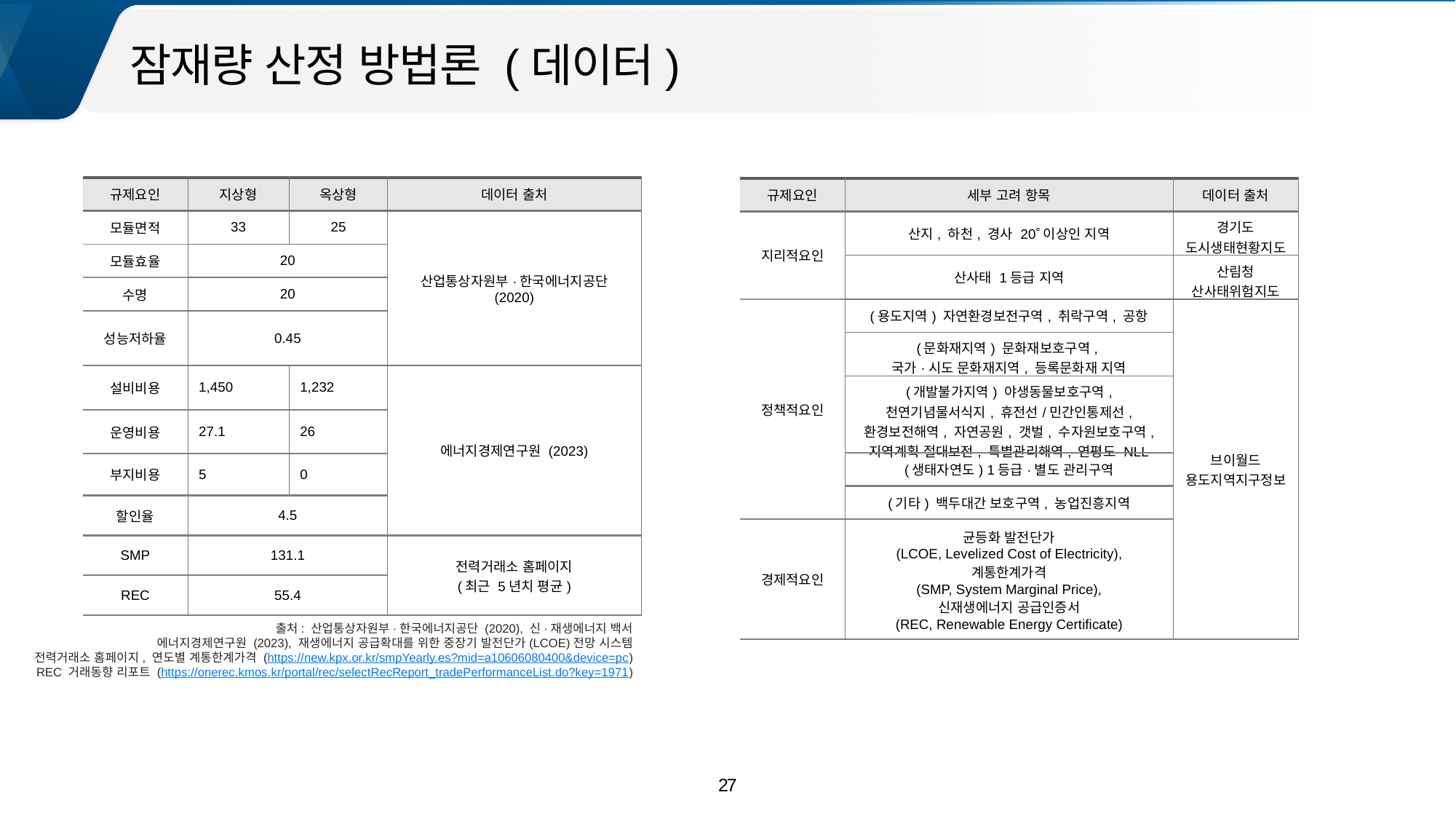

00
잠재량 산정 방법론 (데이터)
| 규제요인 | 지상형 | 옥상형 | 데이터 출처 |
| --- | --- | --- | --- |
| 모듈면적 | 33 | 25 | 산업통상자원부·한국에너지공단 (2020) |
| 모듈효율 | 20 |  |  |
| 수명 | 20 |  |  |
| 성능저하율 | 0.45 |  |  |
| 설비비용 | 1,450 | 1,232 | 에너지경제연구원 (2023) |
| 운영비용 | 27.1 | 26 |  |
| 부지비용 | 5 | 0 |  |
| 할인율 | 4.5 |  |  |
| SMP | 131.1 |  | 전력거래소 홈페이지 (최근 5년치 평균) |
| REC | 55.4 |  |  |
| 규제요인 | 세부 고려 항목 | 데이터 출처 |
| --- | --- | --- |
| 지리적요인 | 산지, 하천, 경사 20˚이상인 지역 | 경기도 도시생태현황지도 |
|  | 산사태 1등급 지역 | 산림청 산사태위험지도 |
| 정책적요인 | (용도지역) 자연환경보전구역, 취락구역, 공항 | 브이월드 용도지역지구정보 |
|  | (문화재지역) 문화재보호구역, 국가·시도 문화재지역, 등록문화재 지역 |  |
|  | (개발불가지역) 야생동물보호구역, 천연기념물서식지, 휴전선/민간인통제선, 환경보전해역, 자연공원, 갯벌, 수자원보호구역, 지역계획 절대보전, 특별관리해역, 연평도 NLL |  |
|  | (생태자연도) 1등급·별도 관리구역 |  |
|  | (기타) 백두대간 보호구역, 농업진흥지역 |  |
| 경제적요인 | 균등화 발전단가 (LCOE, Levelized Cost of Electricity), 계통한계가격 (SMP, System Marginal Price), 신재생에너지 공급인증서 (REC, Renewable Energy Certificate) |  |
출처: 산업통상자원부·한국에너지공단 (2020), 신·재생에너지 백서
에너지경제연구원 (2023), 재생에너지 공급확대를 위한 중장기 발전단가(LCOE)전망 시스템
전력거래소 홈페이지, 연도별 계통한계가격 (https://new.kpx.or.kr/smpYearly.es?mid=a10606080400&device=pc) REC 거래동향 리포트 (https://onerec.kmos.kr/portal/rec/selectRecReport_tradePerformanceList.do?key=1971)